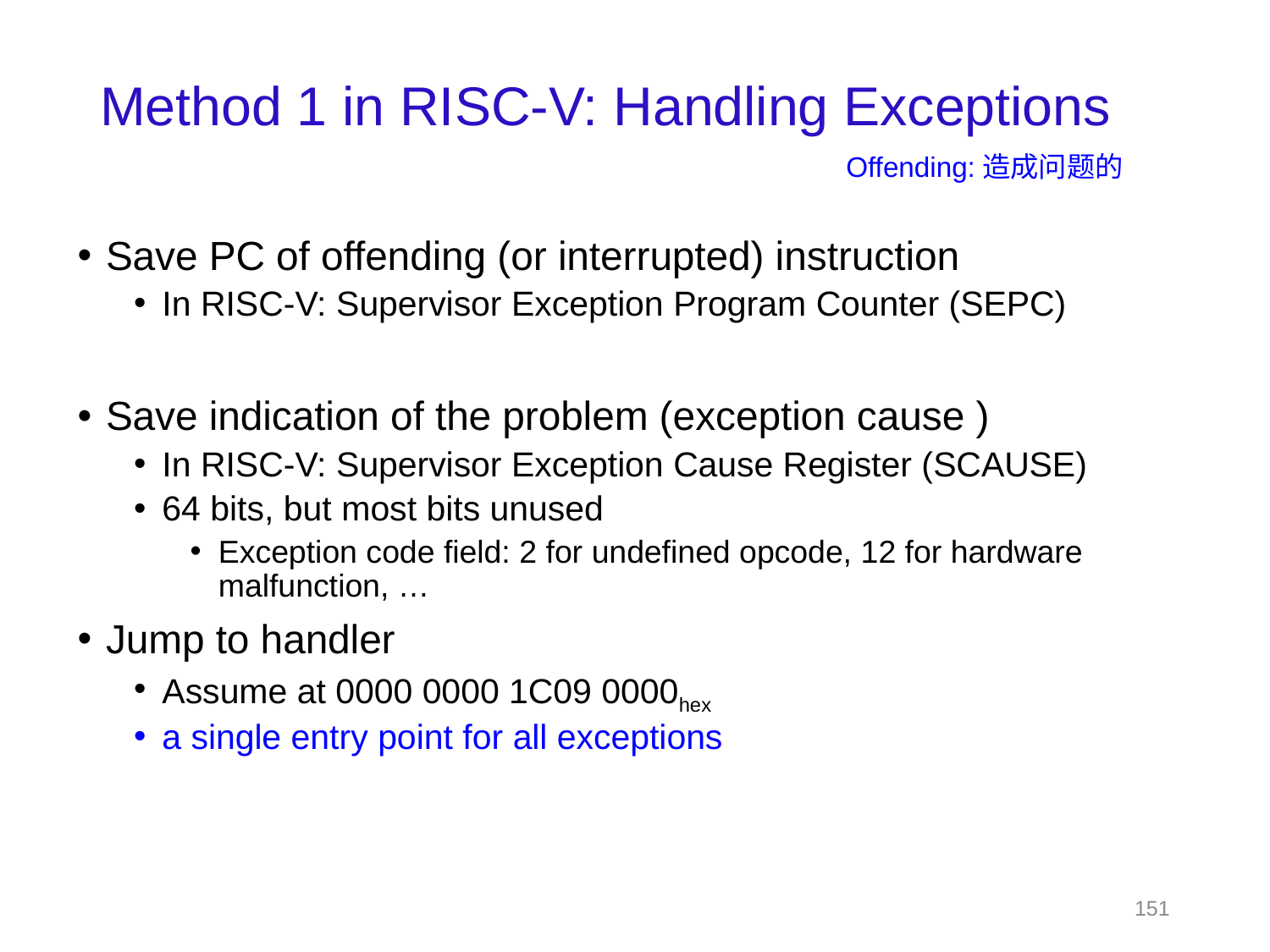

# Method 1 in RISC-V: Handling Exceptions
Offending:造成问题的

Save PC of offending (or interrupted) instruction
In RISC-V: Supervisor Exception Program Counter (SEPC)

Save indication of the problem (exception cause )
In RISC-V: Supervisor Exception Cause Register (SCAUSE)
64 bits, but most bits unused
Exception code field: 2 for undefined opcode, 12 for hardware malfunction, …
Jump to handler
Assume at 0000 0000 1C09 0000hex
a single entry point for all exceptions
151